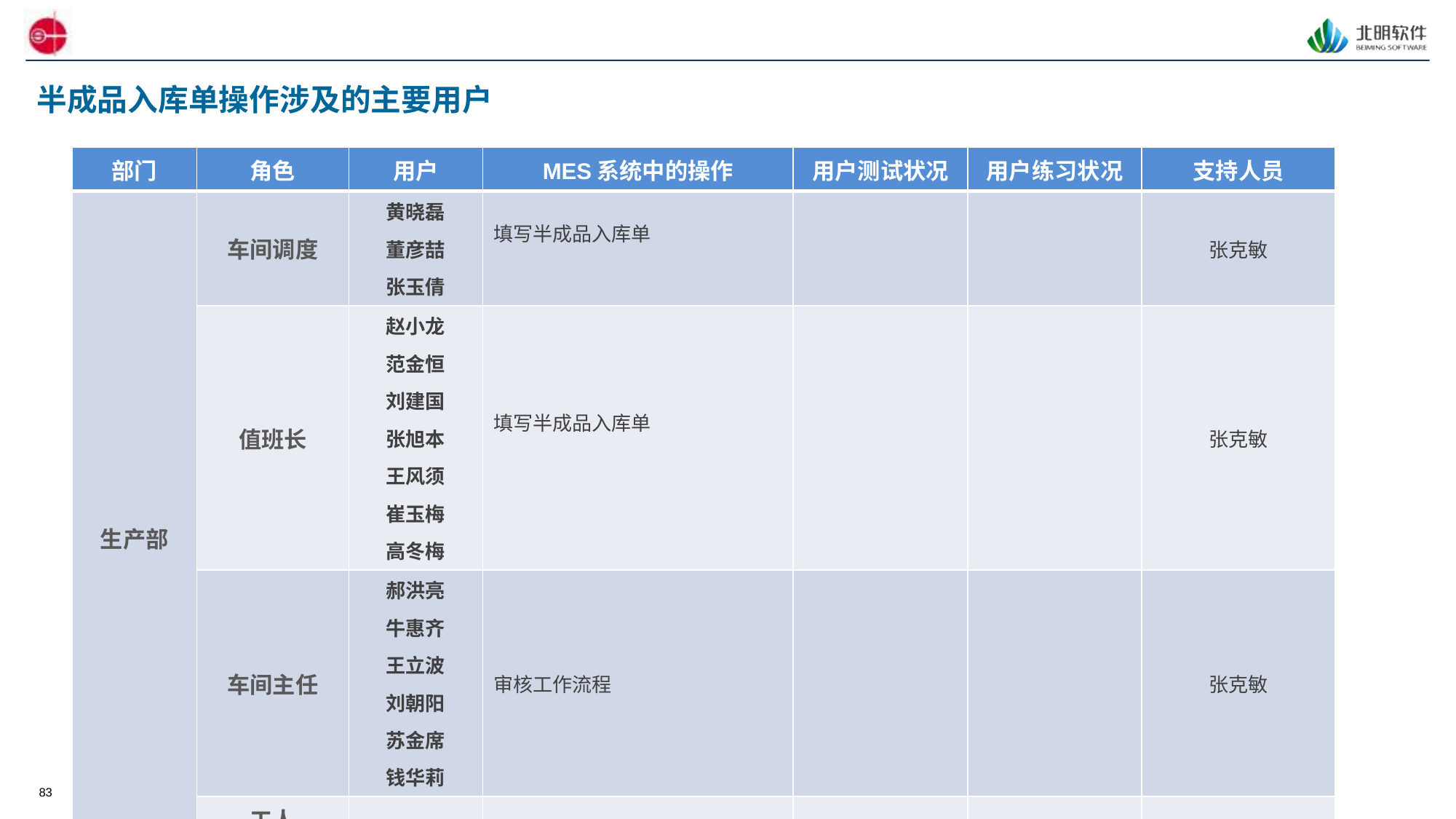

# 半成品入库单操作涉及的主要用户
| 部门 | 角色 | 用户 | MES系统中的操作 | 用户测试状况 | 用户练习状况 | 支持人员 |
| --- | --- | --- | --- | --- | --- | --- |
| 生产部 | 车间调度 | 黄晓磊 董彦喆 张玉倩 | 填写半成品入库单 |  |  | 张克敏 |
|  | 值班长 | 赵小龙 范金恒 刘建国 张旭本 王风须 崔玉梅 高冬梅 | 填写半成品入库单 |  |  | 张克敏 |
|  | 车间主任 | 郝洪亮 牛惠齐 王立波 刘朝阳 苏金席 钱华莉 | 审核工作流程 |  |  | 张克敏 |
|  | 工人 |  |  |  |  |  |
|  | 库管员 |  | 填写实际数量过账 |  |  | 张克敏 |